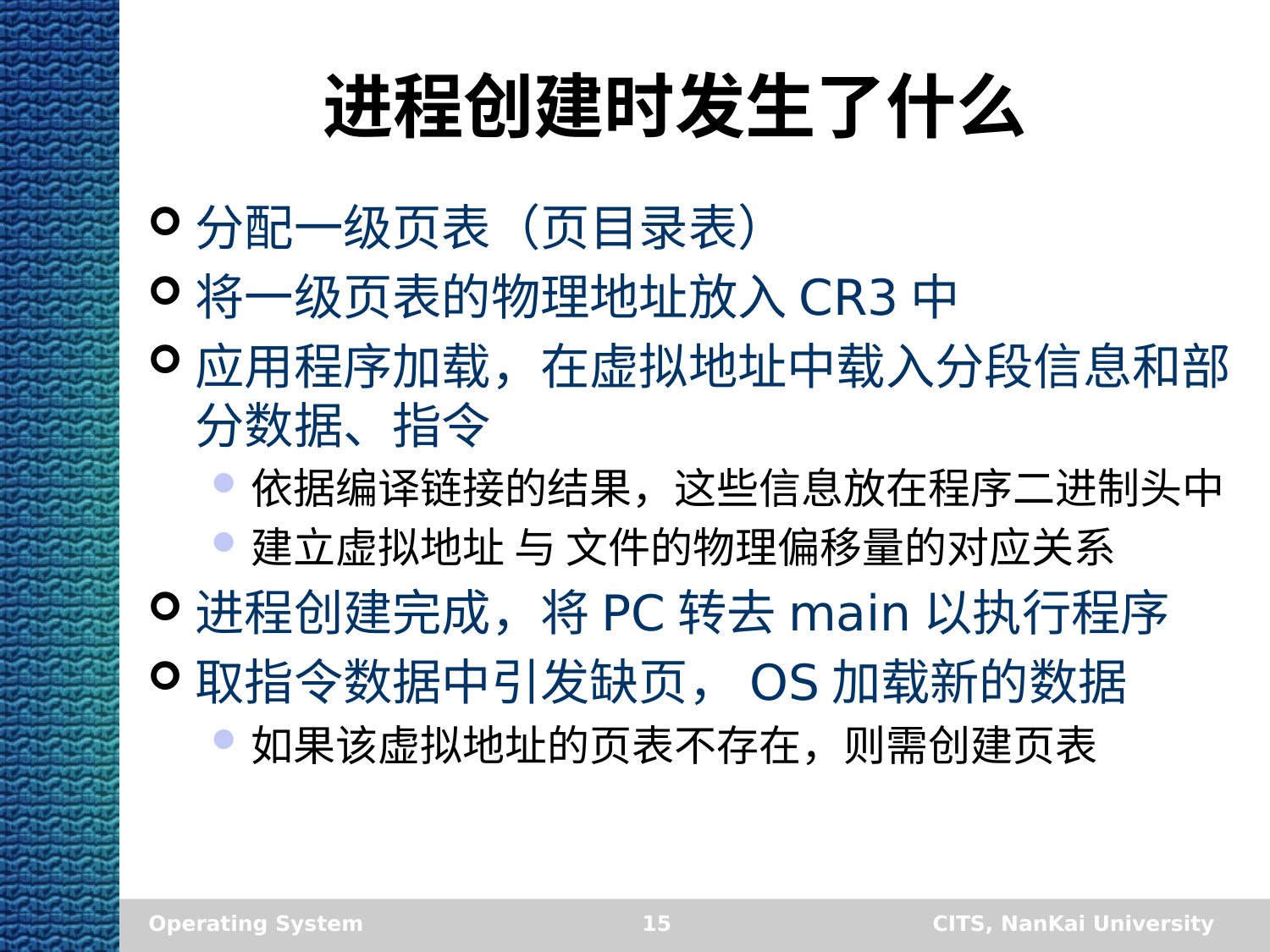

# 进程创建时发生了什么
分配一级页表（页目录表）
将一级页表的物理地址放入CR3中
应用程序加载，在虚拟地址中载入分段信息和部分数据、指令
依据编译链接的结果，这些信息放在程序二进制头中
建立虚拟地址 与 文件的物理偏移量的对应关系
进程创建完成，将PC转去main以执行程序
取指令数据中引发缺页，OS加载新的数据
如果该虚拟地址的页表不存在，则需创建页表

Operating System
15
CITS, NanKai University